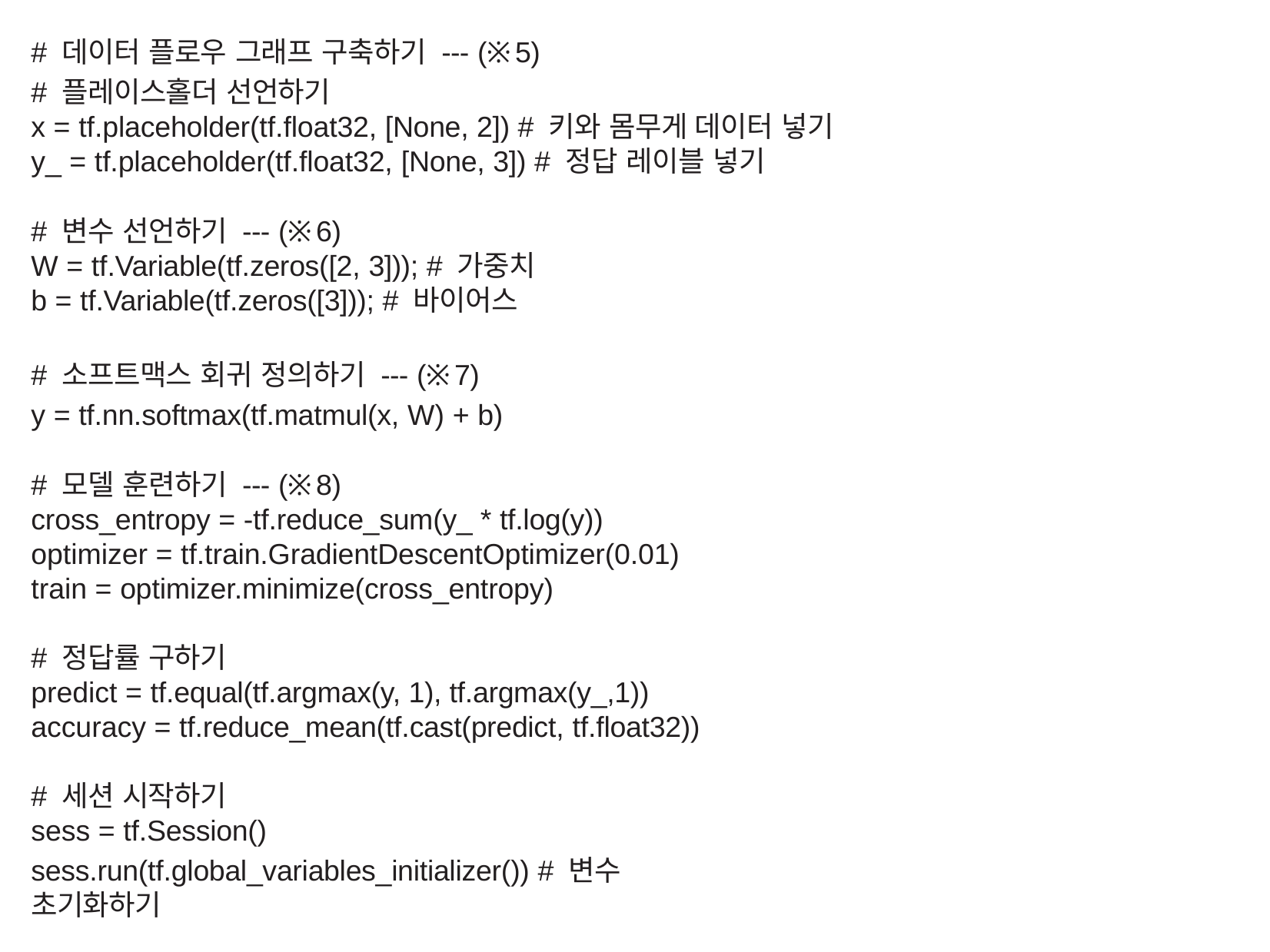

# 데이터 플로우 그래프 구축하기 --- (※5)
# 플레이스홀더 선언하기
x = tf.placeholder(tf.float32, [None, 2]) # 키와 몸무게 데이터 넣기
y_ = tf.placeholder(tf.float32, [None, 3]) # 정답 레이블 넣기

# 변수 선언하기 --- (※6)
W = tf.Variable(tf.zeros([2, 3])); # 가중치
b = tf.Variable(tf.zeros([3])); # 바이어스

# 소프트맥스 회귀 정의하기 --- (※7)
y = tf.nn.softmax(tf.matmul(x, W) + b)

# 모델 훈련하기 --- (※8)
cross_entropy = -tf.reduce_sum(y_ * tf.log(y))
optimizer = tf.train.GradientDescentOptimizer(0.01)
train = optimizer.minimize(cross_entropy)

# 정답률 구하기
predict = tf.equal(tf.argmax(y, 1), tf.argmax(y_,1))
accuracy = tf.reduce_mean(tf.cast(predict, tf.float32))

# 세션 시작하기
sess = tf.Session()
sess.run(tf.global_variables_initializer()) # 변수 초기화하기